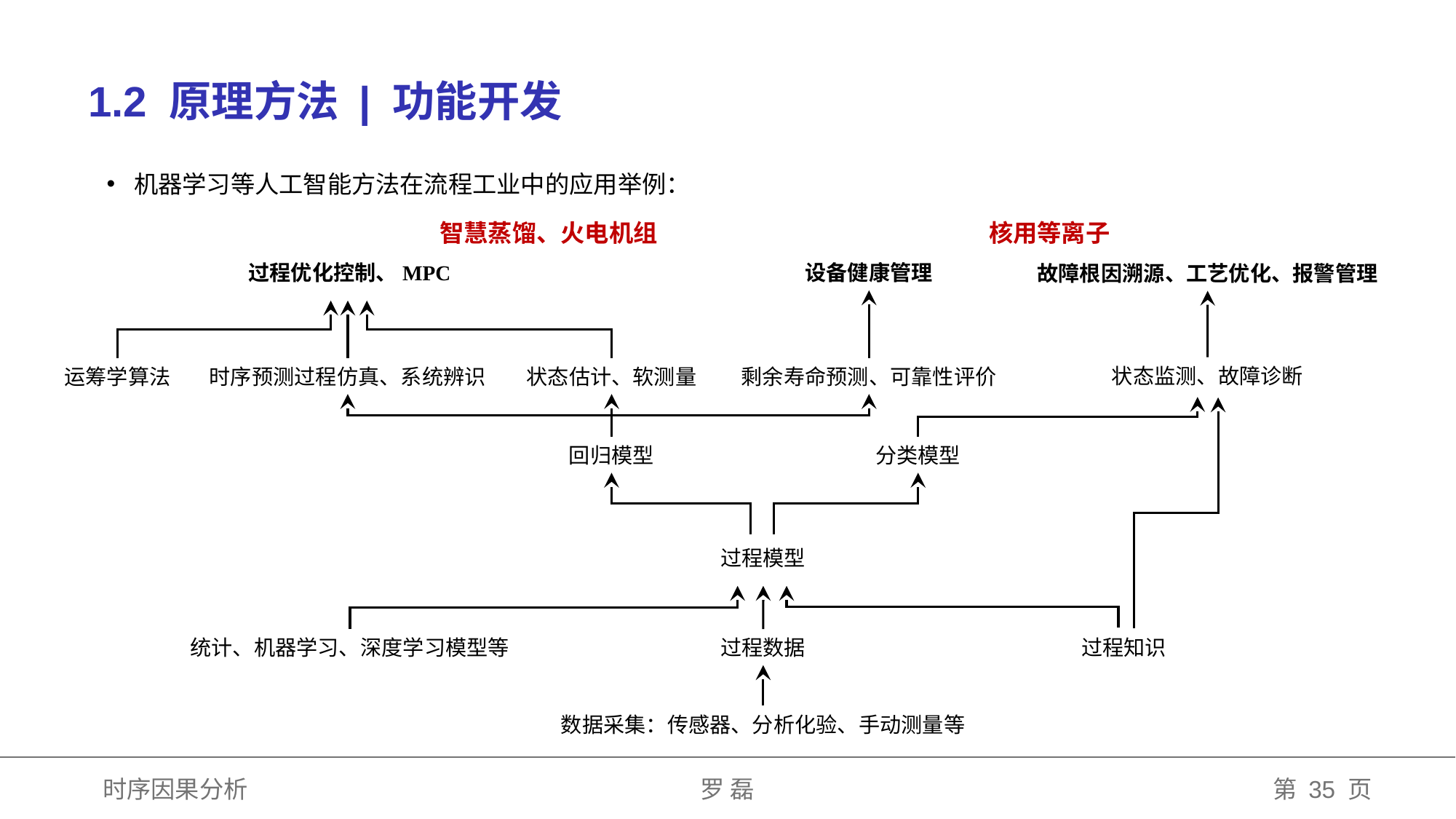

1.2 原理方法 | 功能开发
机器学习等人工智能方法在流程工业中的应用举例：
智慧蒸馏、火电机组
核用等离子
过程优化控制、MPC
设备健康管理
故障根因溯源、工艺优化、报警管理

状态监测、故障诊断
运筹学算法
时序预测过程仿真、系统辨识
状态估计、软测量
剩余寿命预测、可靠性评价

回归模型
分类模型

过程模型

统计、机器学习、深度学习模型等
过程数据
过程知识
数据采集：传感器、分析化验、手动测量等